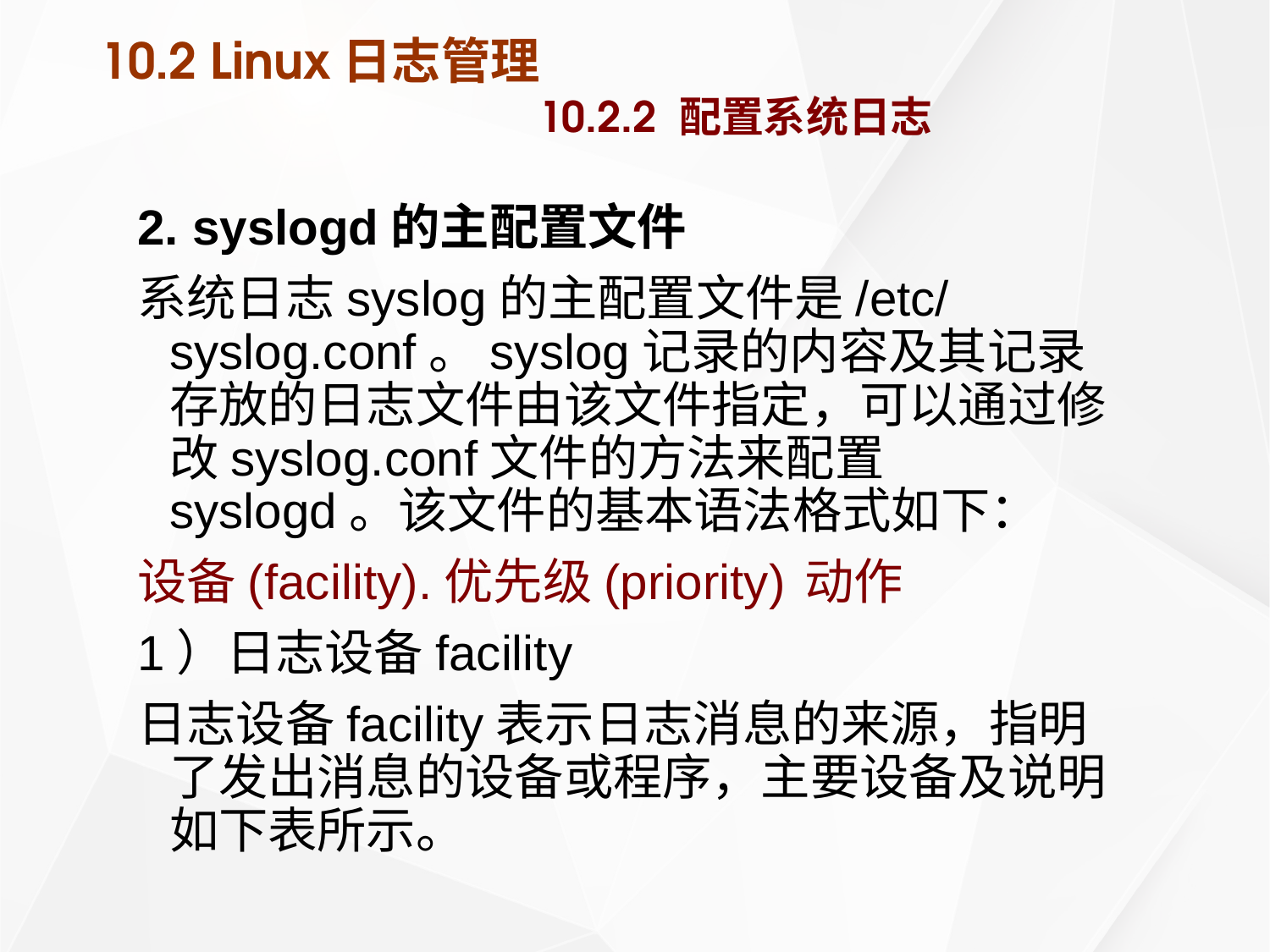

# 10.2 Linux日志管理 10.2.2 配置系统日志
2. syslogd的主配置文件
系统日志syslog的主配置文件是/etc/syslog.conf。syslog记录的内容及其记录存放的日志文件由该文件指定，可以通过修改syslog.conf文件的方法来配置syslogd。该文件的基本语法格式如下：
设备(facility).优先级(priority)	动作
1）日志设备facility
日志设备facility表示日志消息的来源，指明了发出消息的设备或程序，主要设备及说明如下表所示。